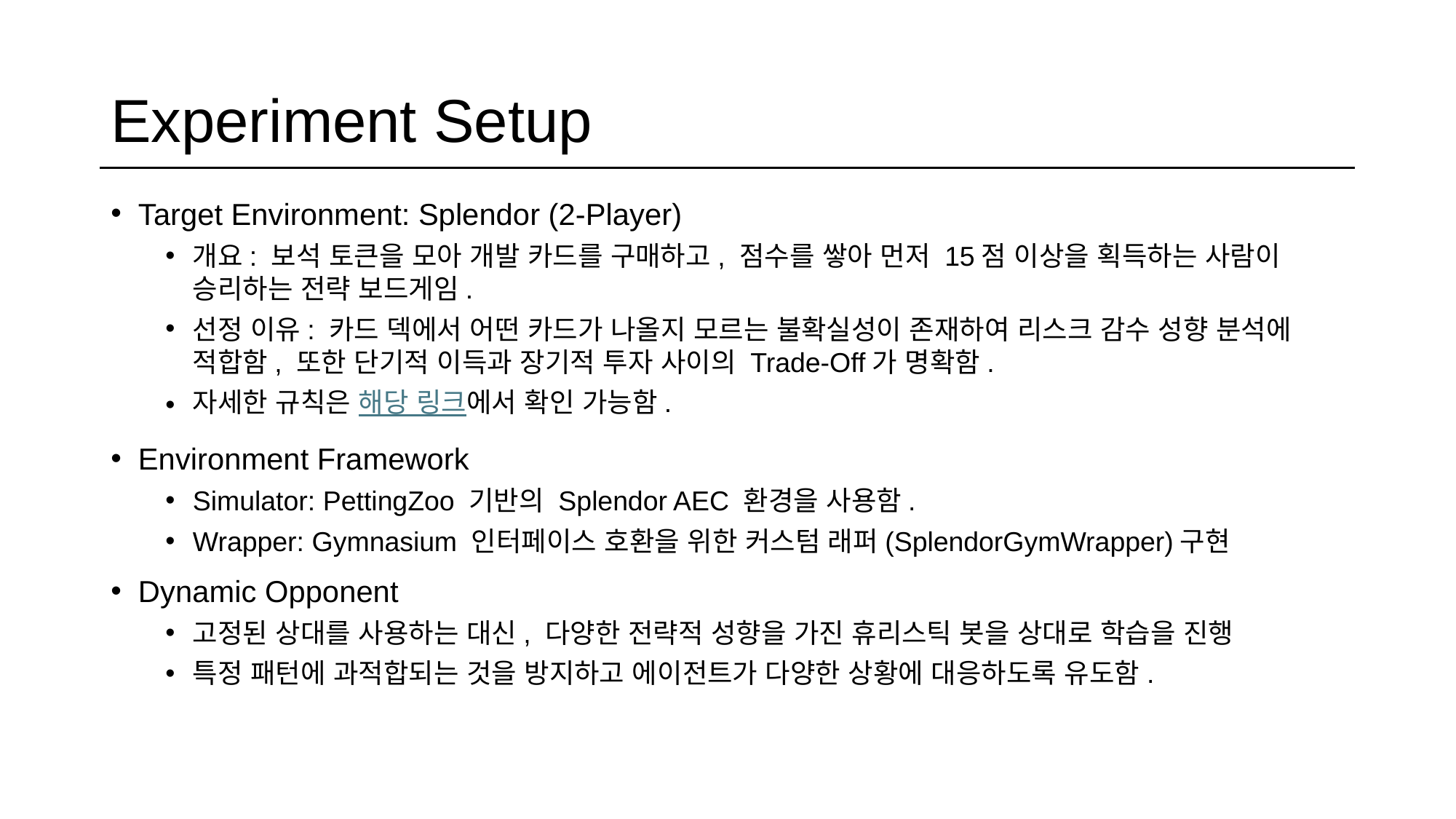

# Experiment Setup
Target Environment: Splendor (2-Player)
개요: 보석 토큰을 모아 개발 카드를 구매하고, 점수를 쌓아 먼저 15점 이상을 획득하는 사람이 승리하는 전략 보드게임.
선정 이유: 카드 덱에서 어떤 카드가 나올지 모르는 불확실성이 존재하여 리스크 감수 성향 분석에 적합함, 또한 단기적 이득과 장기적 투자 사이의 Trade-Off가 명확함.
자세한 규칙은 해당 링크에서 확인 가능함.
Environment Framework
Simulator: PettingZoo 기반의 Splendor AEC 환경을 사용함.
Wrapper: Gymnasium 인터페이스 호환을 위한 커스텀 래퍼(SplendorGymWrapper)구현
Dynamic Opponent
고정된 상대를 사용하는 대신, 다양한 전략적 성향을 가진 휴리스틱 봇을 상대로 학습을 진행
특정 패턴에 과적합되는 것을 방지하고 에이전트가 다양한 상황에 대응하도록 유도함.